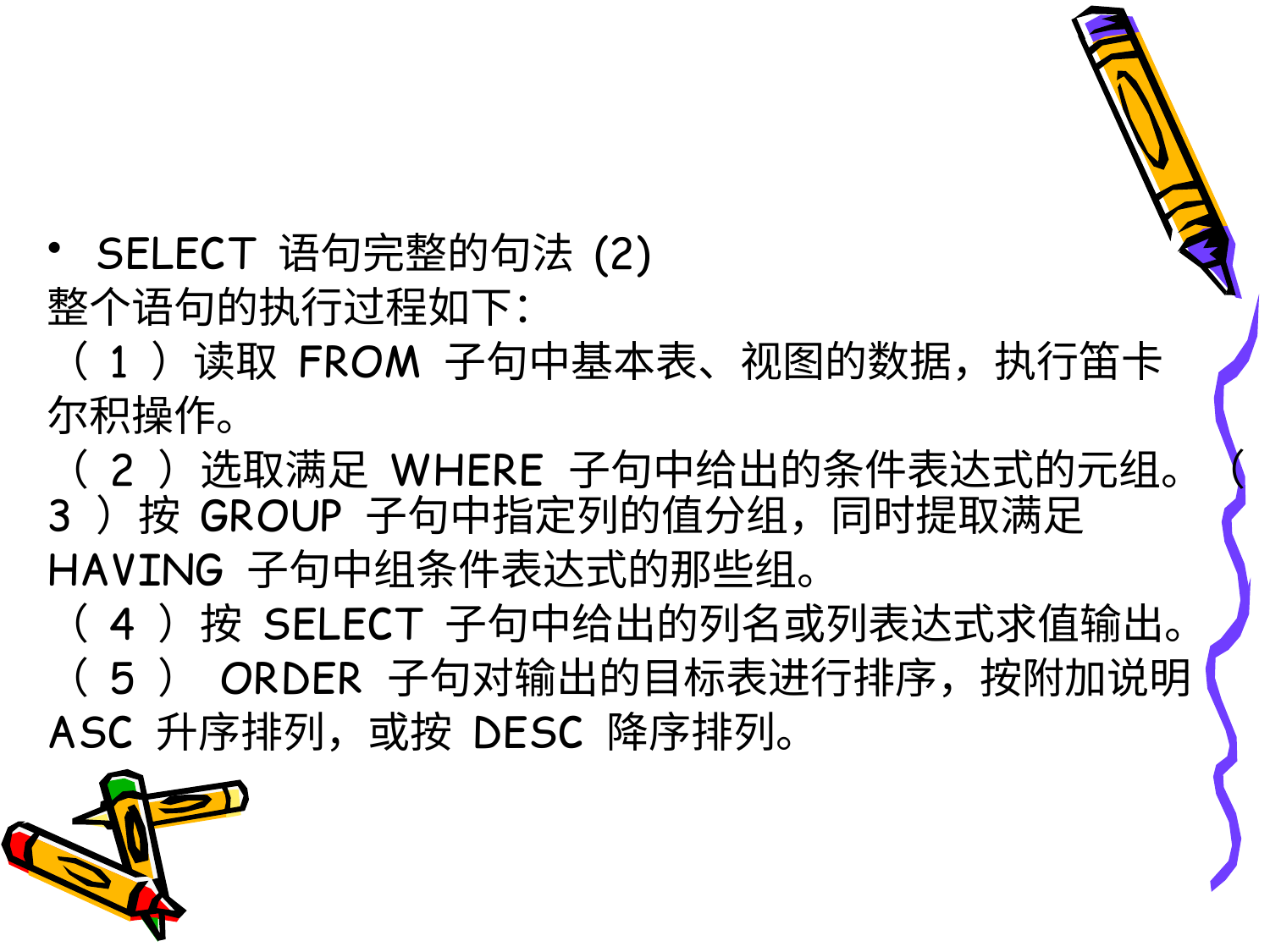

#
SELECT 语句完整的句法 (2)
整个语句的执行过程如下：
（ 1 ）读取 FROM 子句中基本表、视图的数据，执行笛卡
尔积操作。
（ 2 ）选取满足 WHERE 子句中给出的条件表达式的元组。（ 3 ）按 GROUP 子句中指定列的值分组，同时提取满足
HAVING 子句中组条件表达式的那些组。
（ 4 ）按 SELECT 子句中给出的列名或列表达式求值输出。
（ 5 ） ORDER 子句对输出的目标表进行排序，按附加说明
ASC 升序排列，或按 DESC 降序排列。